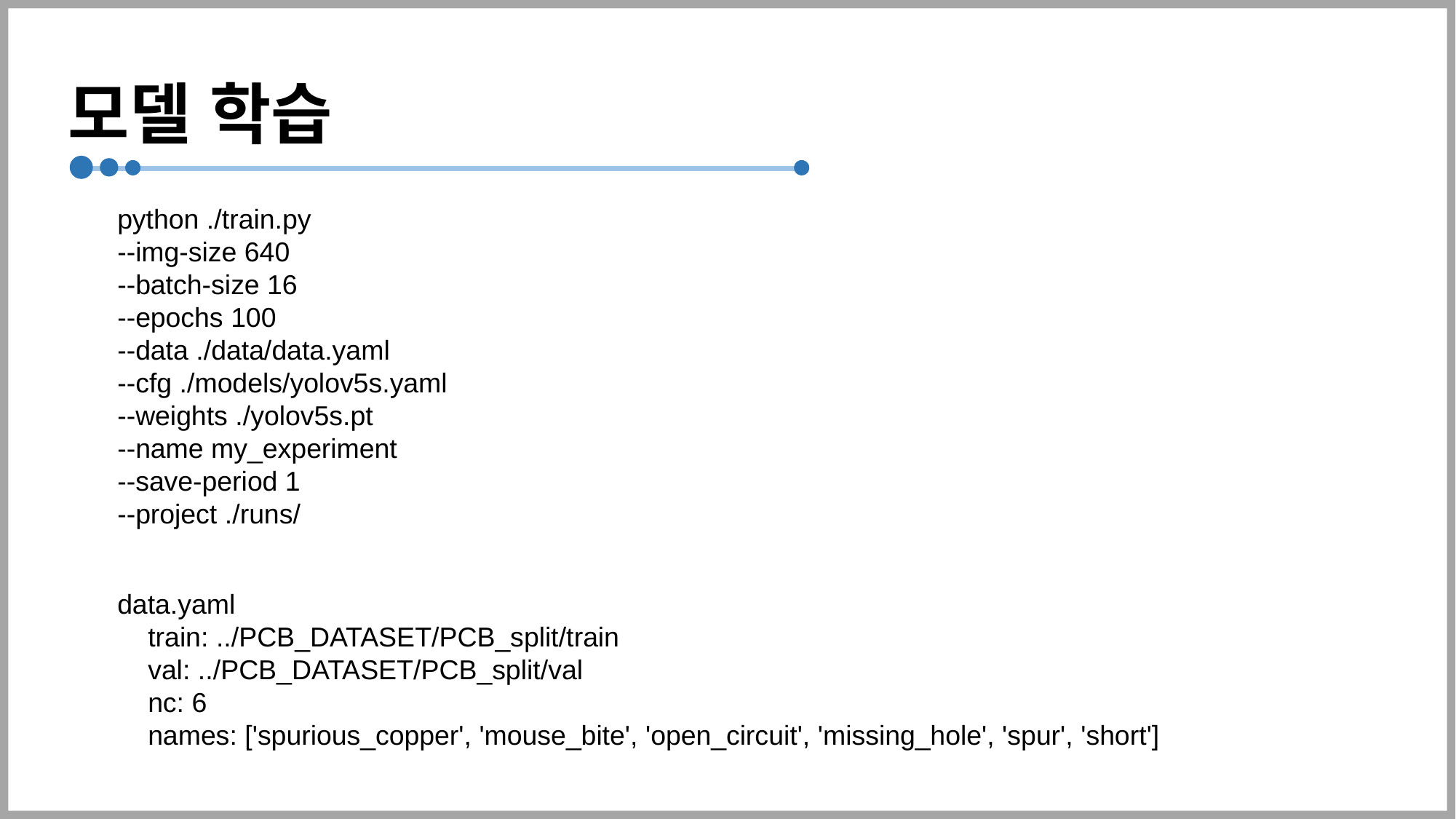

# 모델 학습
python ./train.py
--img-size 640
--batch-size 16
--epochs 100
--data ./data/data.yaml
--cfg ./models/yolov5s.yaml
--weights ./yolov5s.pt
--name my_experiment
--save-period 1
--project ./runs/
data.yaml
    train: ../PCB_DATASET/PCB_split/train
    val: ../PCB_DATASET/PCB_split/val
    nc: 6
    names: ['spurious_copper', 'mouse_bite', 'open_circuit', 'missing_hole', 'spur', 'short']